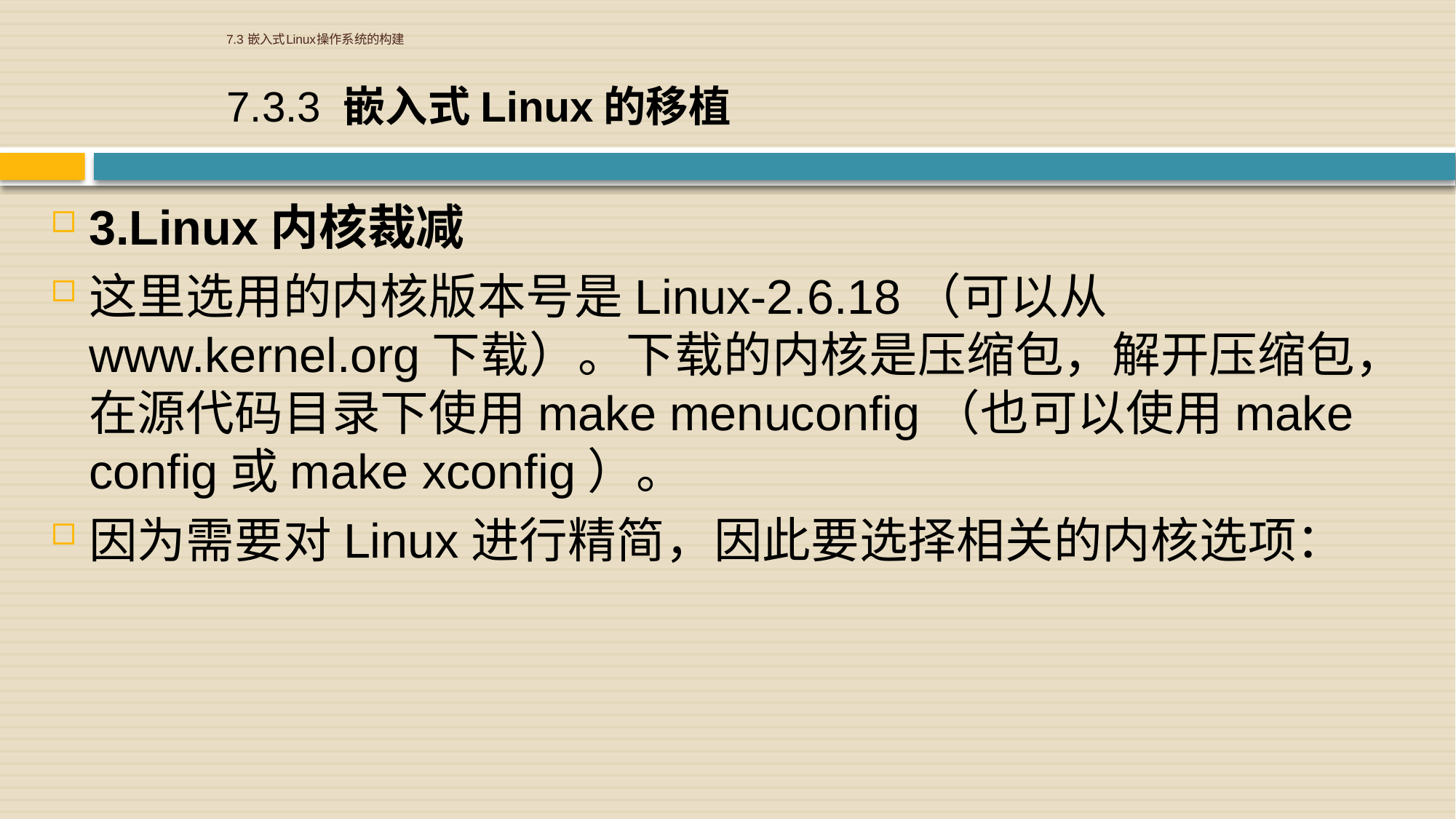

# 7.3 嵌入式Linux操作系统的构建
7.3.3 嵌入式Linux的移植
3.Linux内核裁减
这里选用的内核版本号是Linux-2.6.18（可以从www.kernel.org下载）。下载的内核是压缩包，解开压缩包，在源代码目录下使用make menuconfig（也可以使用make config或make xconfig）。
因为需要对Linux进行精简，因此要选择相关的内核选项：